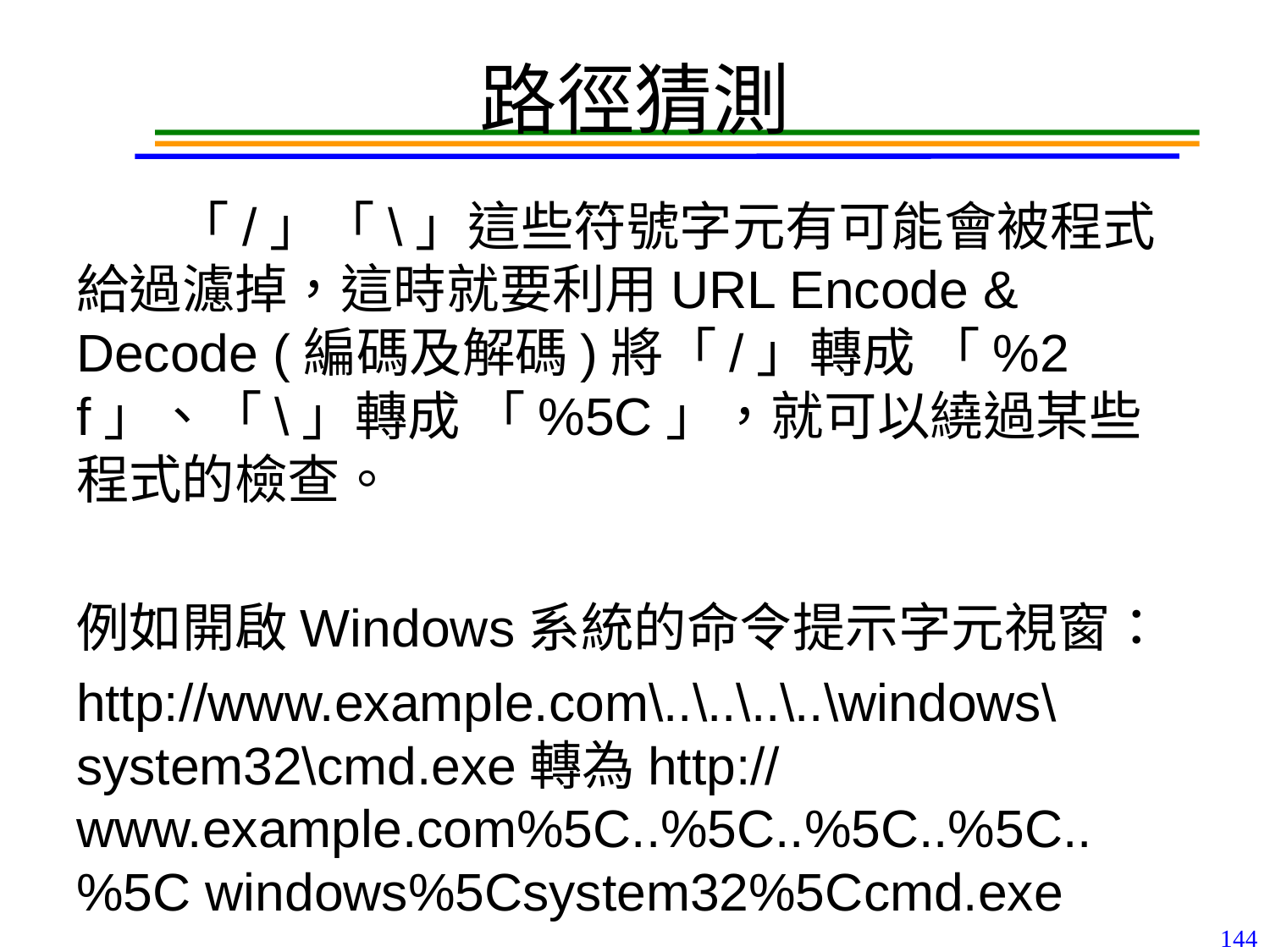

路徑猜測
「/」「\」這些符號字元有可能會被程式給過濾掉，這時就要利用URL Encode & Decode (編碼及解碼)將「/」轉成 「%2f」、「\」轉成 「%5C」，就可以繞過某些程式的檢查。

例如開啟Windows系統的命令提示字元視窗：
http://www.example.com\..\..\..\..\windows\system32\cmd.exe轉為http://www.example.com%5C..%5C..%5C..%5C..%5C windows%5Csystem32%5Ccmd.exe

144